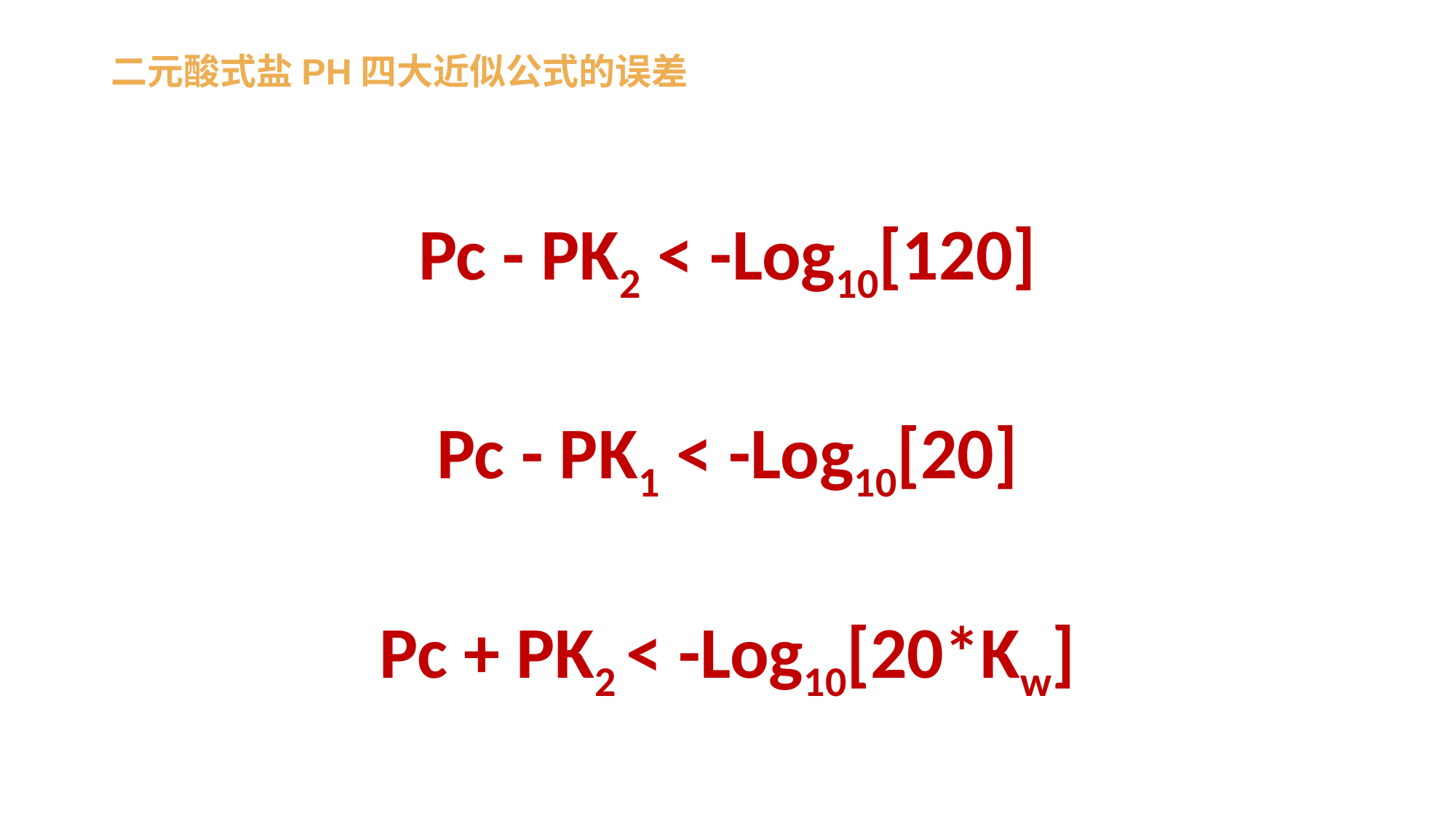

# 二元酸式盐PH四大近似公式的误差
Pc - PK2 < -Log10[120]
Pc - PK1 < -Log10[20]
Pc + PK2 < -Log10[20*Kw]
57